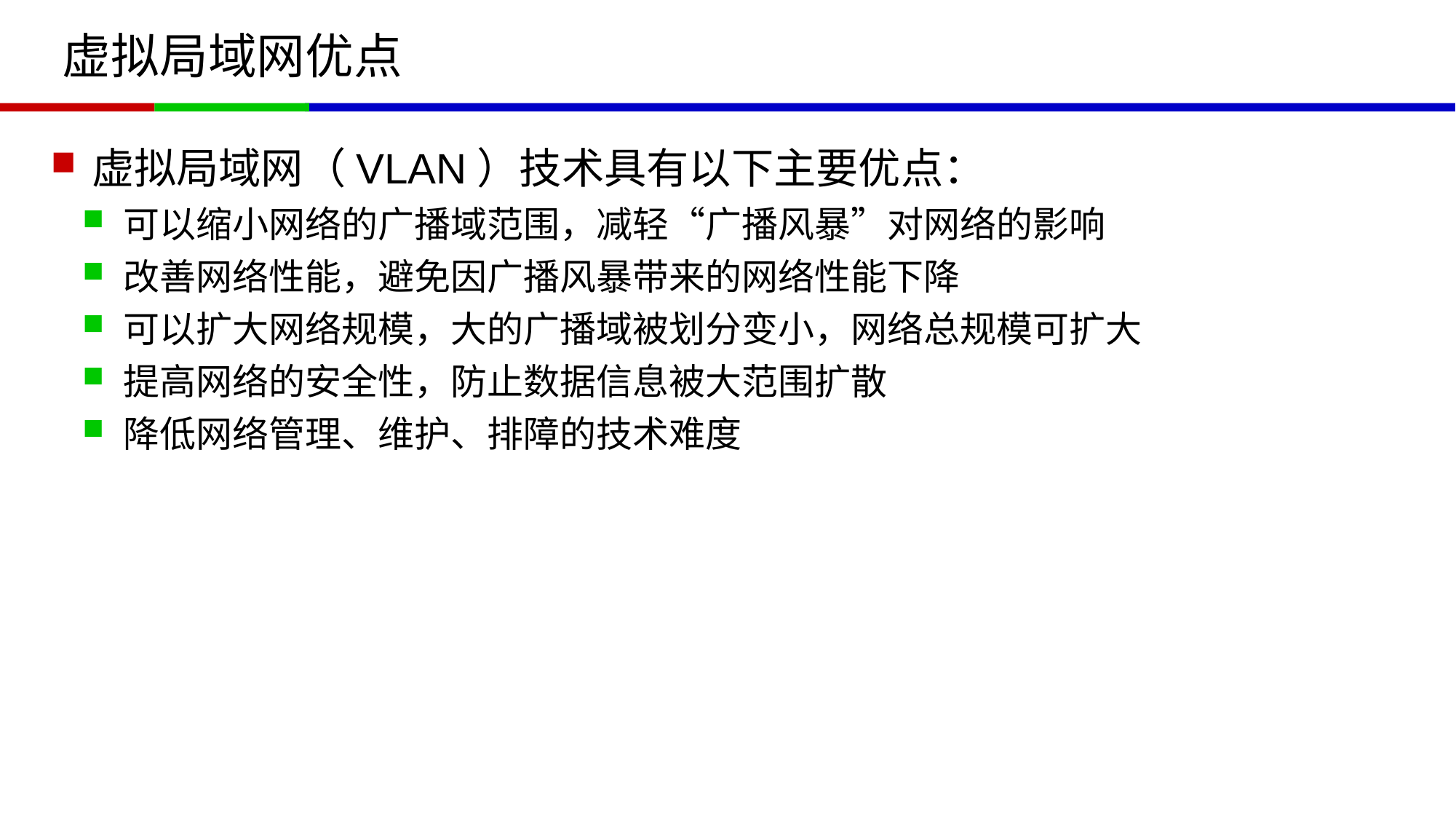

# 虚拟局域网优点
虚拟局域网（VLAN）技术具有以下主要优点：
可以缩小网络的广播域范围，减轻“广播风暴”对网络的影响
改善网络性能，避免因广播风暴带来的网络性能下降
可以扩大网络规模，大的广播域被划分变小，网络总规模可扩大
提高网络的安全性，防止数据信息被大范围扩散
降低网络管理、维护、排障的技术难度

232